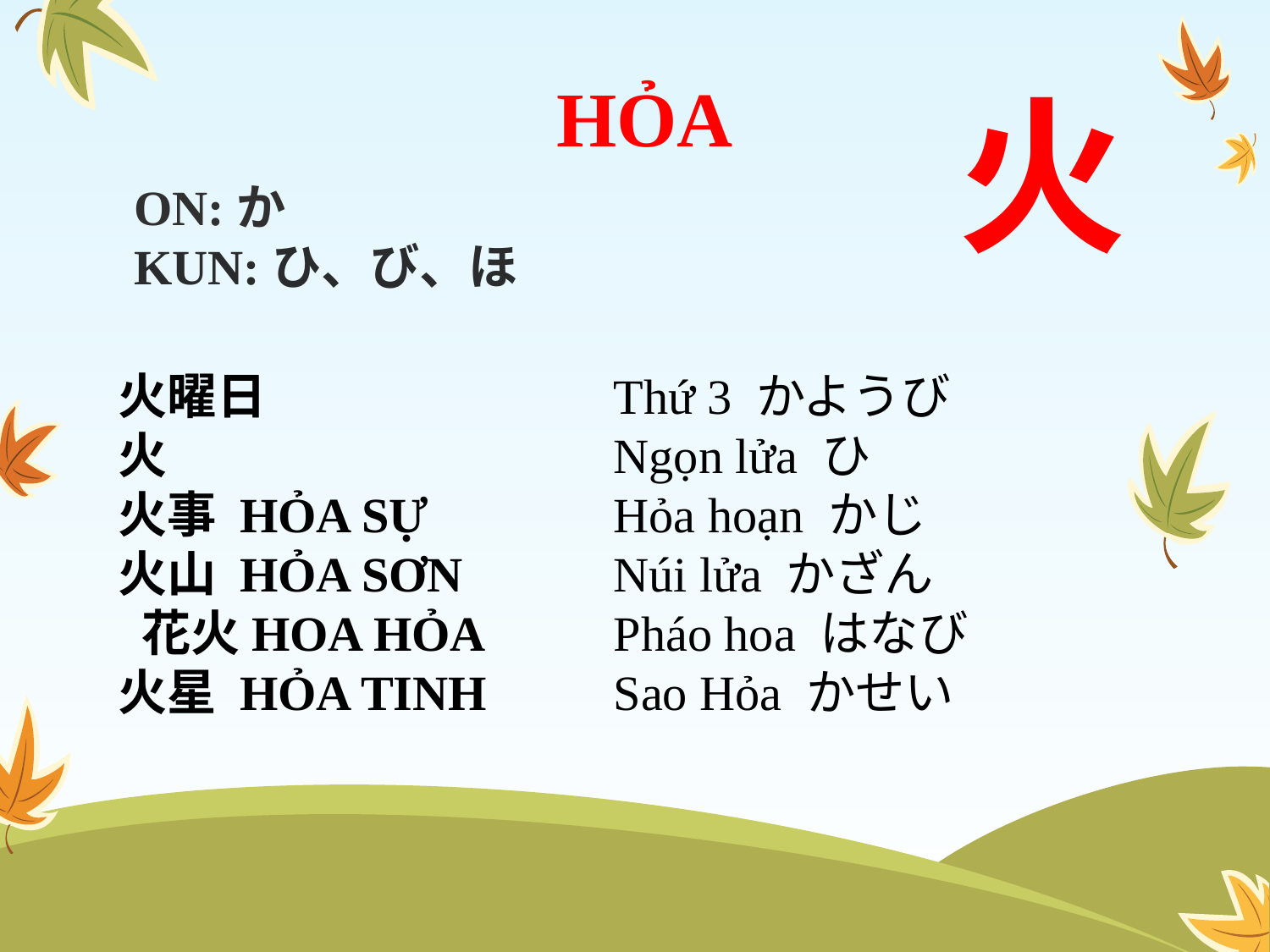

HỎA
火
ON:か
KUN:ひ、び、ほ
火曜日
火
火事 HỎA SỰ
火山 HỎA SƠN
 花火HOA HỎA
火星 HỎA TINH
Thứ 3 かようび
Ngọn lửa ひ
Hỏa hoạn かじ
Núi lửa かざん
Pháo hoa はなび
Sao Hỏa かせい